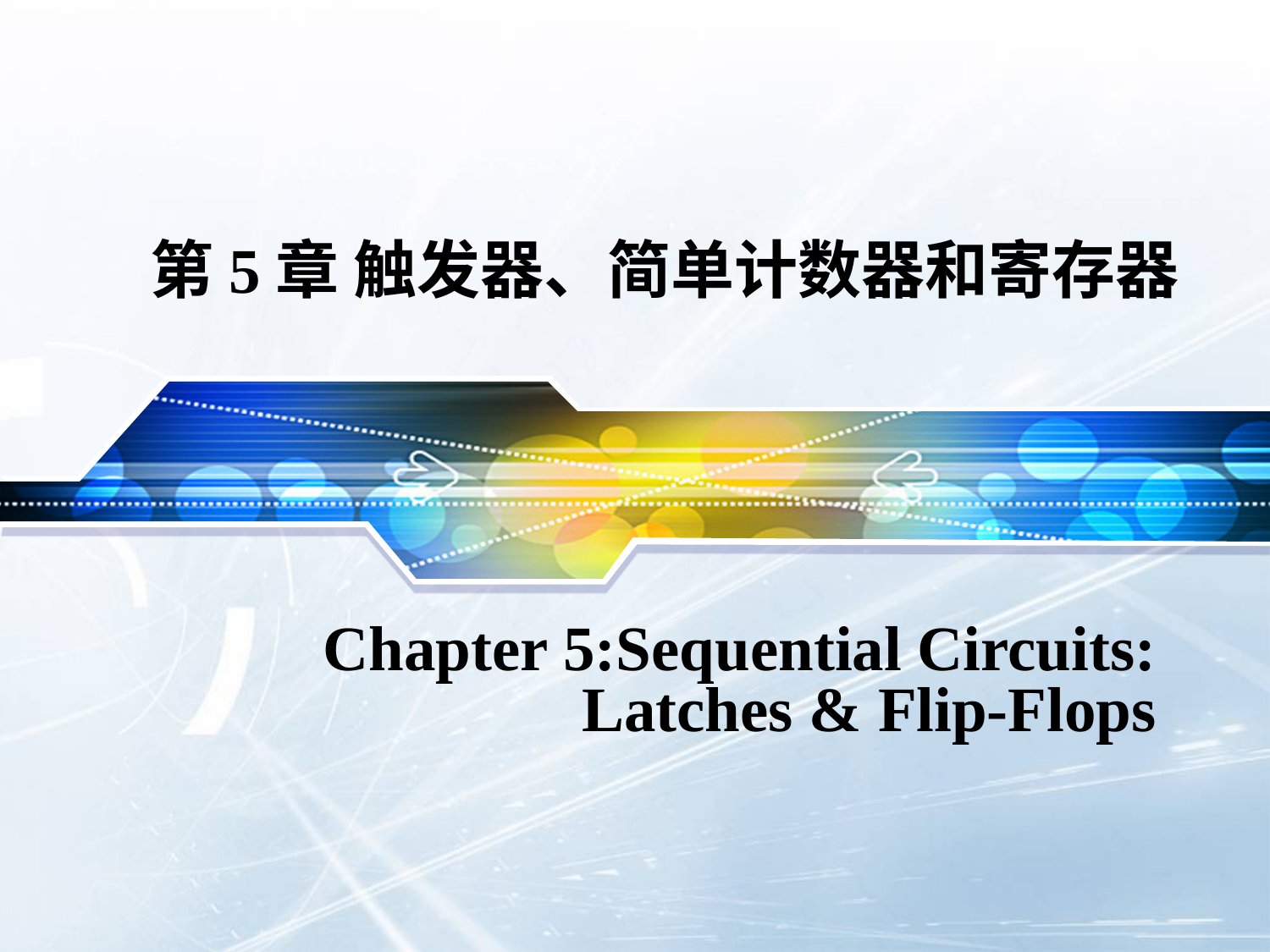

# 第5章 触发器、简单计数器和寄存器
Chapter 5:Sequential Circuits:
 Latches & Flip-Flops